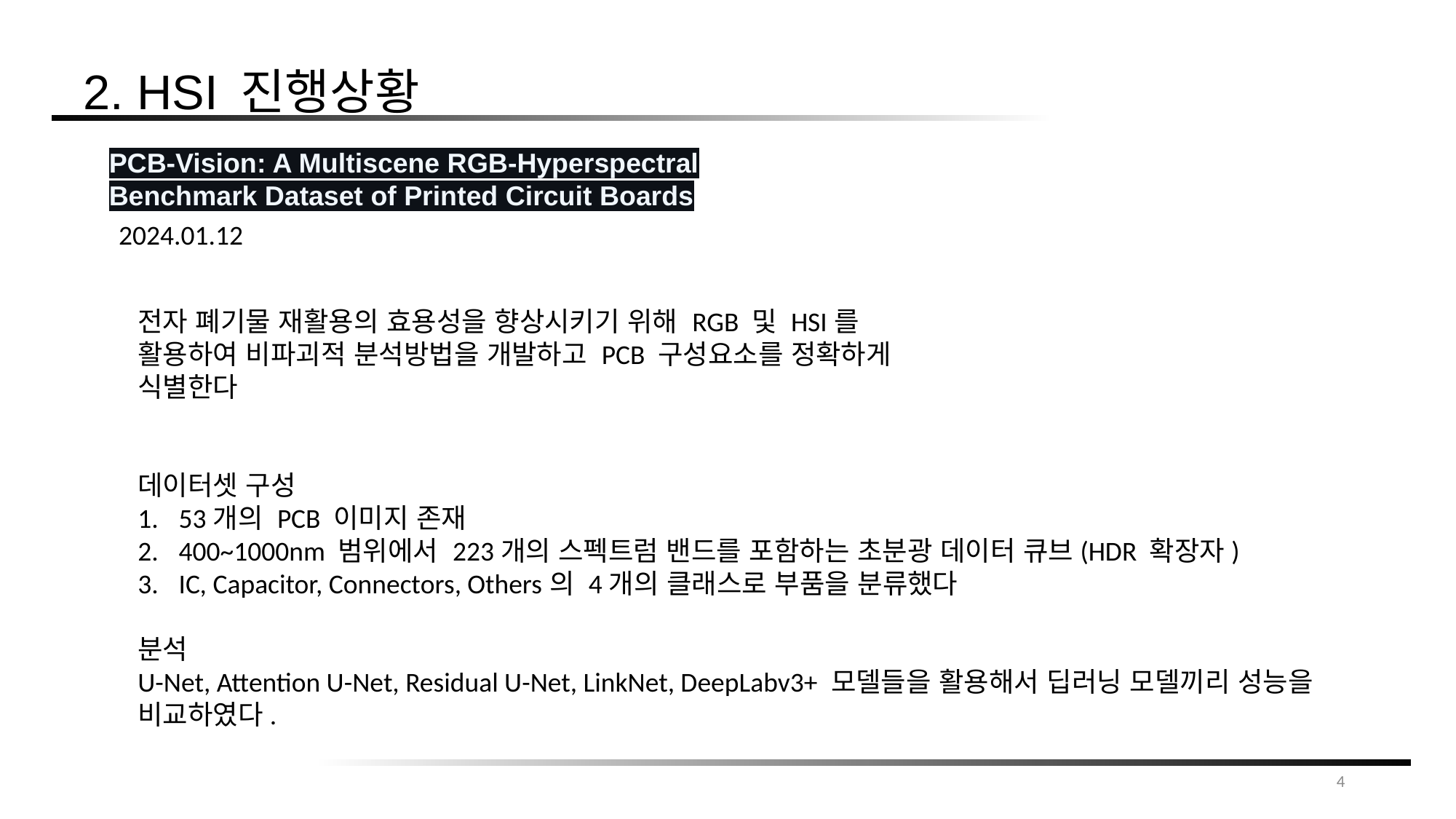

2. HSI 진행상황
PCB-Vision: A Multiscene RGB-Hyperspectral Benchmark Dataset of Printed Circuit Boards
2024.01.12
전자 폐기물 재활용의 효용성을 향상시키기 위해 RGB 및 HSI를
활용하여 비파괴적 분석방법을 개발하고 PCB 구성요소를 정확하게
식별한다

데이터셋 구성
53개의 PCB 이미지 존재
400~1000nm 범위에서 223개의 스펙트럼 밴드를 포함하는 초분광 데이터 큐브(HDR 확장자)
IC, Capacitor, Connectors, Others의 4개의 클래스로 부품을 분류했다

분석
U-Net, Attention U-Net, Residual U-Net, LinkNet, DeepLabv3+ 모델들을 활용해서 딥러닝 모델끼리 성능을
비교하였다.

4